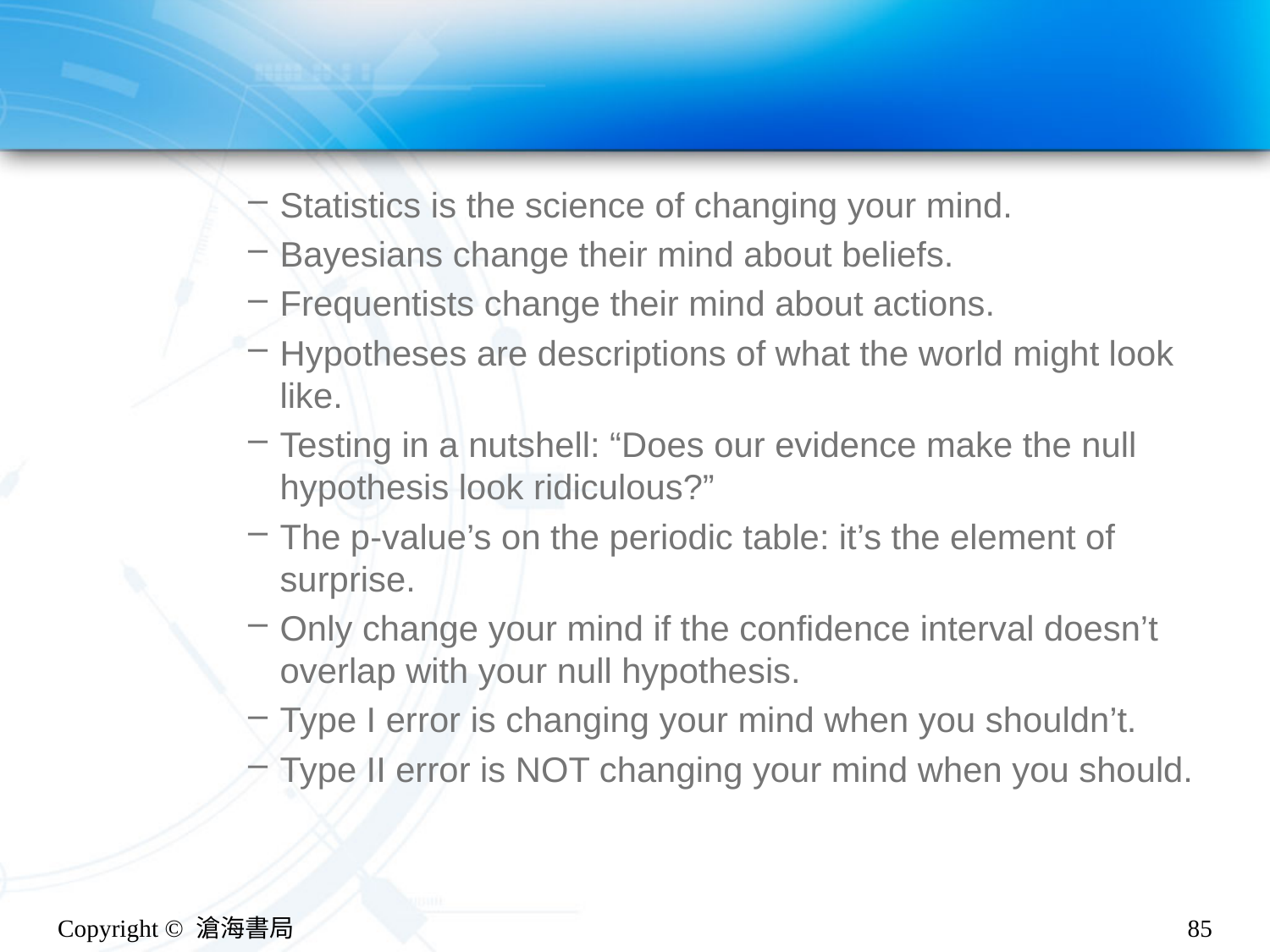

#
Statistics is the science of changing your mind.
Bayesians change their mind about beliefs.
Frequentists change their mind about actions.
Hypotheses are descriptions of what the world might look like.
Testing in a nutshell: “Does our evidence make the null hypothesis look ridiculous?”
The p-value’s on the periodic table: it’s the element of surprise.
Only change your mind if the confidence interval doesn’t overlap with your null hypothesis.
Type I error is changing your mind when you shouldn’t.
Type II error is NOT changing your mind when you should.

Copyright © 滄海書局
85